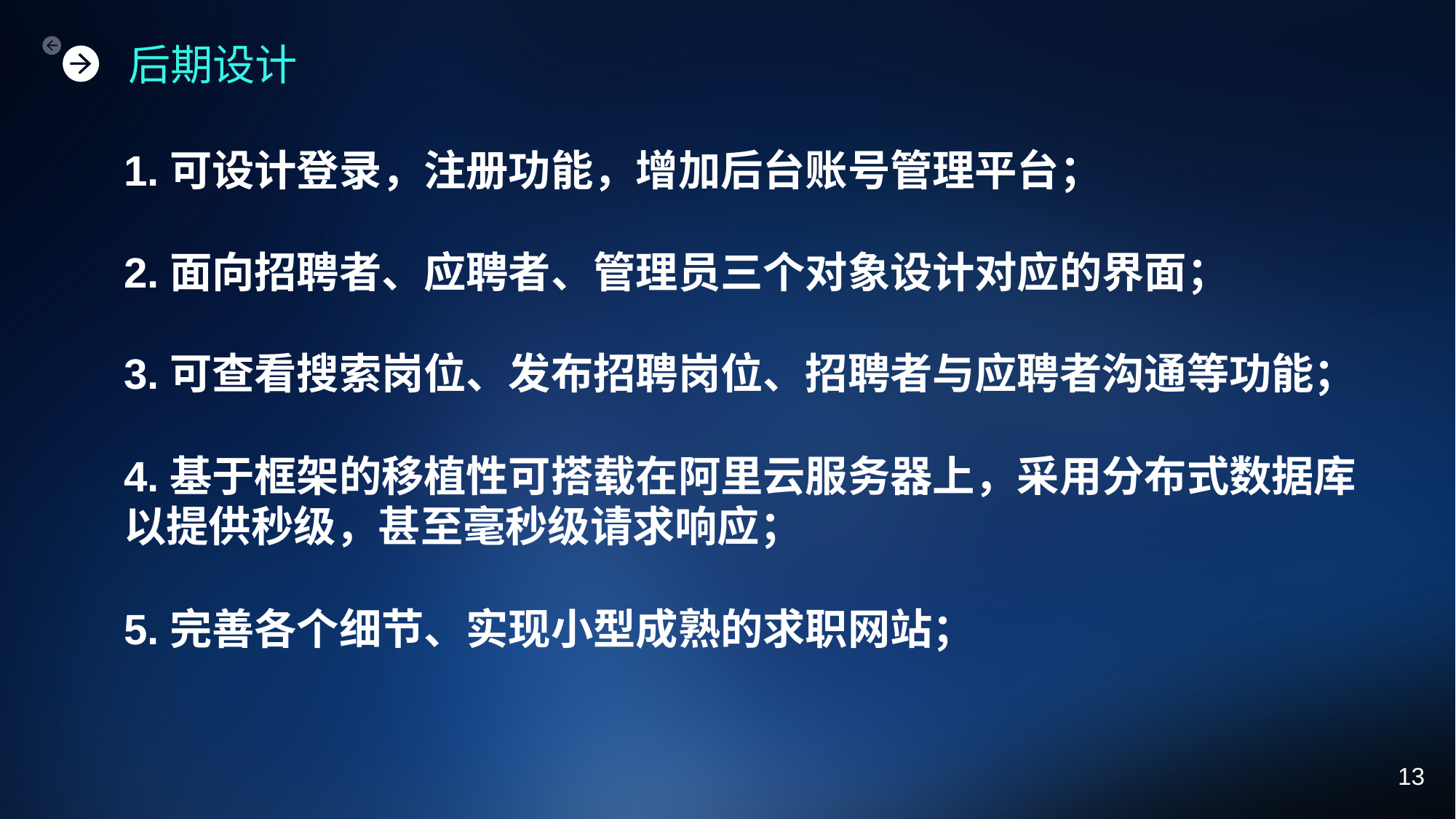

后期设计

1.可设计登录，注册功能，增加后台账号管理平台；

2.面向招聘者、应聘者、管理员三个对象设计对应的界面；

3.可查看搜索岗位、发布招聘岗位、招聘者与应聘者沟通等功能；

4.基于框架的移植性可搭载在阿里云服务器上，采用分布式数据库
以提供秒级，甚至毫秒级请求响应；

5.完善各个细节、实现小型成熟的求职网站；